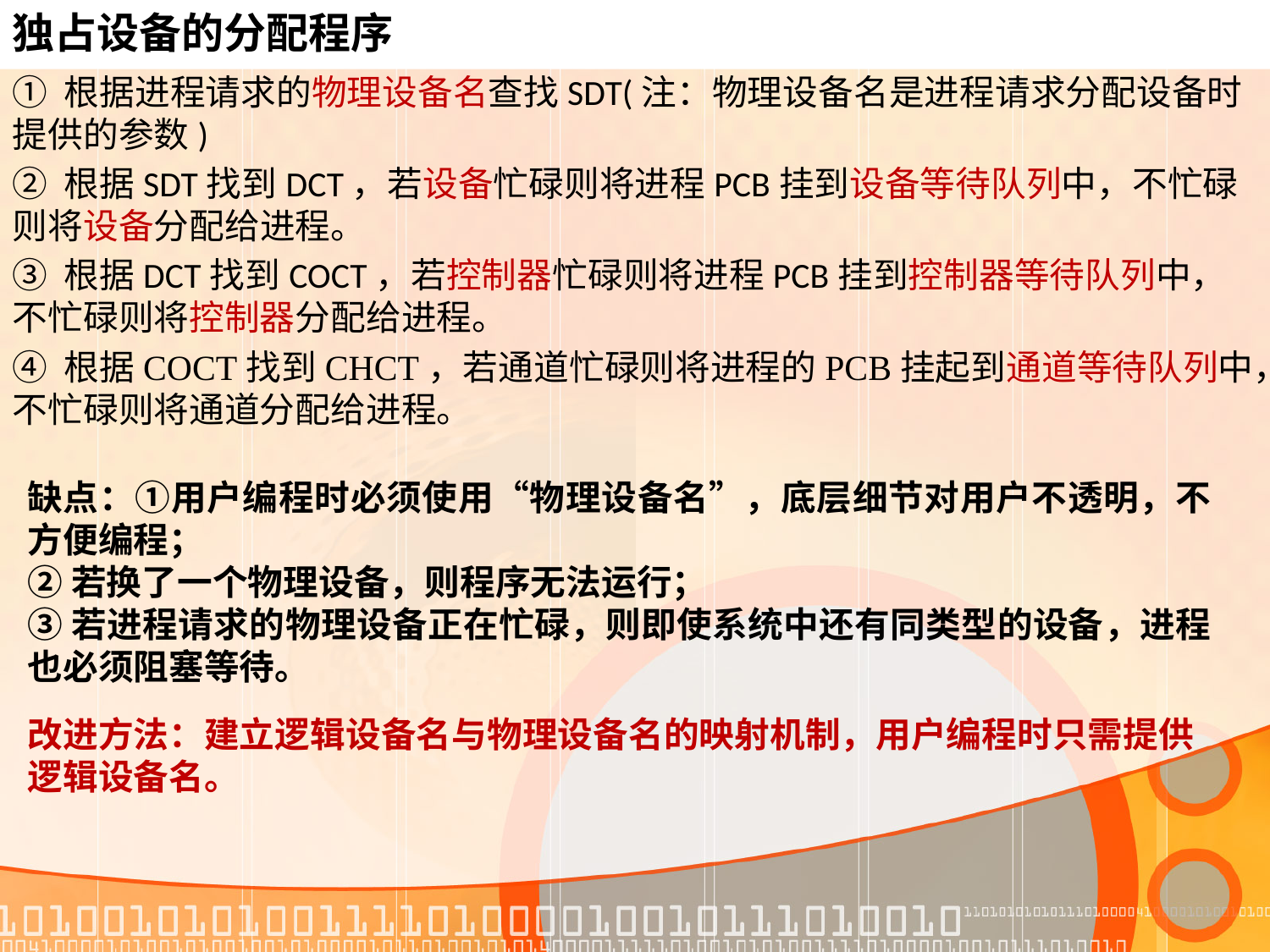

# 独占设备的分配程序
① 根据进程请求的物理设备名查找SDT(注：物理设备名是进程请求分配设备时提供的参数)
② 根据SDT找到DCT，若设备忙碌则将进程PCB挂到设备等待队列中，不忙碌则将设备分配给进程。
③ 根据DCT找到COCT，若控制器忙碌则将进程PCB挂到控制器等待队列中，不忙碌则将控制器分配给进程。
④ 根据COCT找到CHCT，若通道忙碌则将进程的PCB挂起到通道等待队列中，不忙碌则将通道分配给进程。

缺点：①用户编程时必须使用“物理设备名”，底层细节对用户不透明，不方便编程；
②若换了一个物理设备，则程序无法运行；
③若进程请求的物理设备正在忙碌，则即使系统中还有同类型的设备，进程也必须阻塞等待。
改进方法：建立逻辑设备名与物理设备名的映射机制，用户编程时只需提供逻辑设备名。